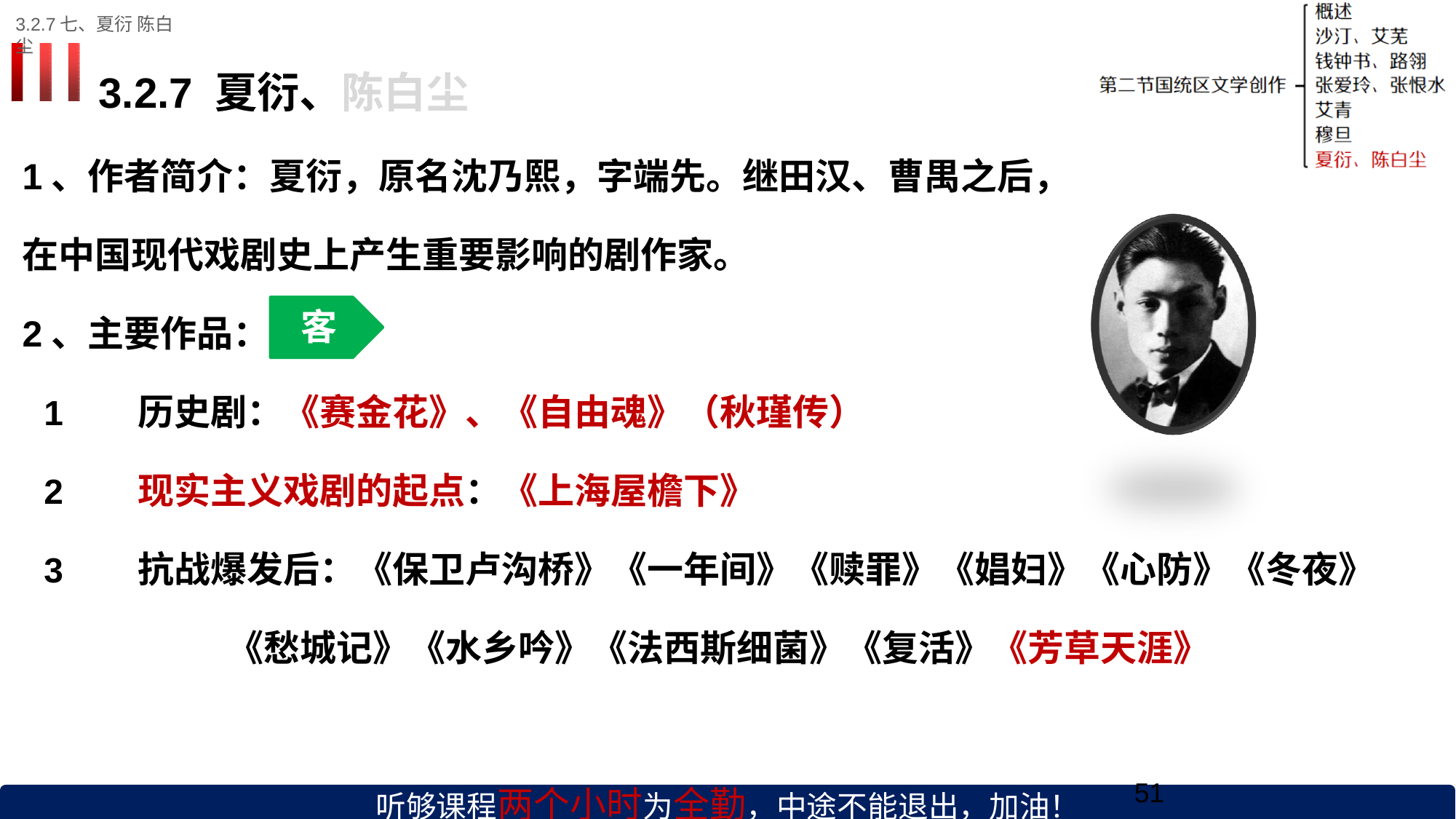

3.2.7七、夏衍 陈白尘

# 3.2.7 夏衍、陈白尘
1、作者简介：夏衍，原名沈乃熙，字端先。继田汉、曹禺之后，
在中国现代戏剧史上产生重要影响的剧作家。

客
2、主要作品：
历史剧：《赛金花》、《自由魂》（秋瑾传）
现实主义戏剧的起点：《上海屋檐下》
抗战爆发后：《保卫卢沟桥》《一年间》《赎罪》《娼妇》《心防》《冬夜》
《愁城记》《水乡吟》《法西斯细菌》《复活》《芳草天涯》
51

听够课程两个小时为全勤，中途不能退出，加油！